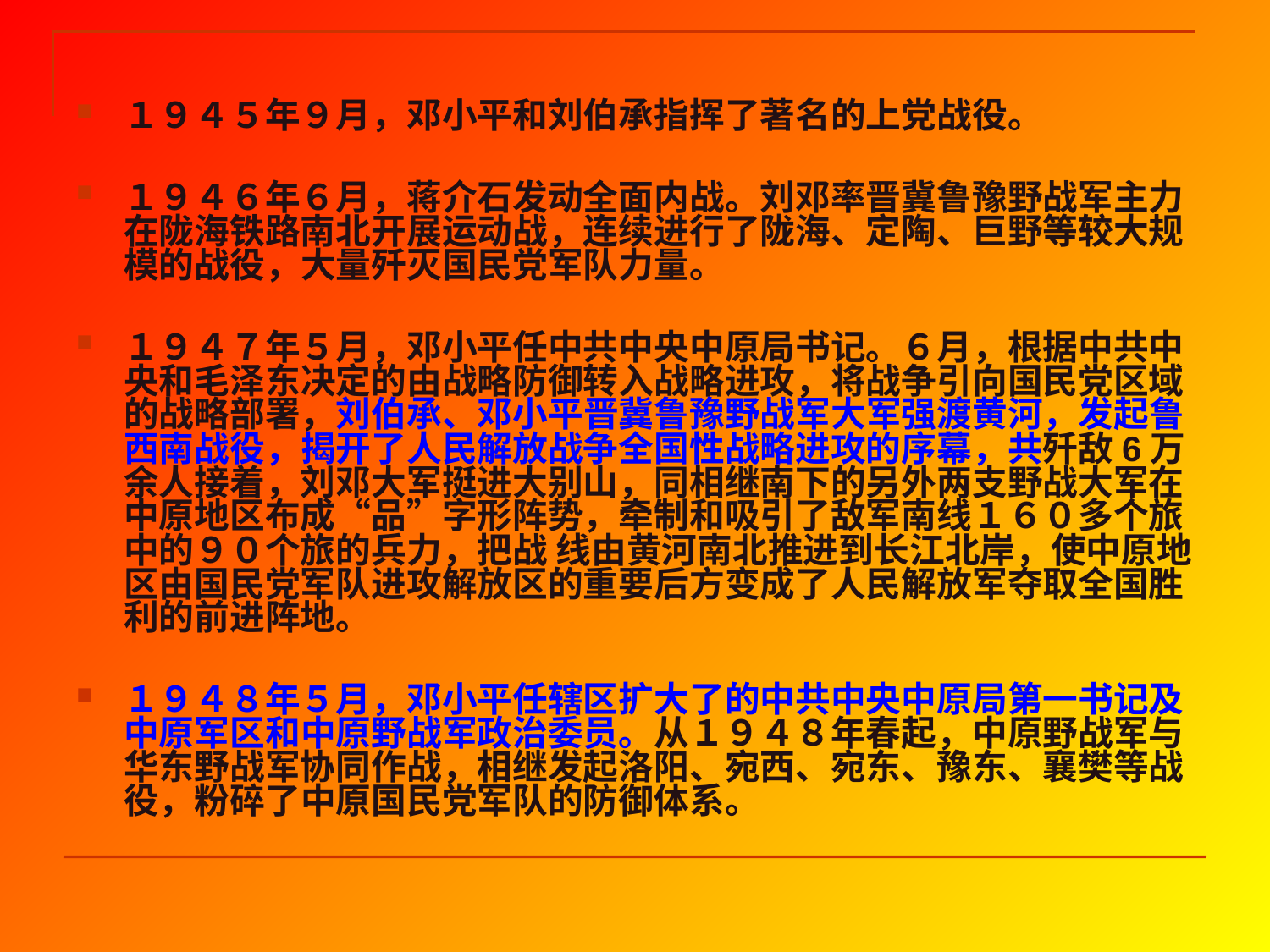

１９４５年９月，邓小平和刘伯承指挥了著名的上党战役。

１９４６年６月，蒋介石发动全面内战。刘邓率晋冀鲁豫野战军主力在陇海铁路南北开展运动战，连续进行了陇海、定陶、巨野等较大规模的战役，大量歼灭国民党军队力量。

１９４７年５月，邓小平任中共中央中原局书记。６月，根据中共中央和毛泽东决定的由战略防御转入战略进攻，将战争引向国民党区域的战略部署，刘伯承、邓小平晋冀鲁豫野战军大军强渡黄河，发起鲁西南战役，揭开了人民解放战争全国性战略进攻的序幕，共歼敌6万余人接着，刘邓大军挺进大别山，同相继南下的另外两支野战大军在中原地区布成“品”字形阵势，牵制和吸引了敌军南线１６０多个旅中的９０个旅的兵力，把战 线由黄河南北推进到长江北岸，使中原地区由国民党军队进攻解放区的重要后方变成了人民解放军夺取全国胜利的前进阵地。

１９４８年５月，邓小平任辖区扩大了的中共中央中原局第一书记及中原军区和中原野战军政治委员。从１９４８年春起，中原野战军与华东野战军协同作战，相继发起洛阳、宛西、宛东、豫东、襄樊等战役，粉碎了中原国民党军队的防御体系。